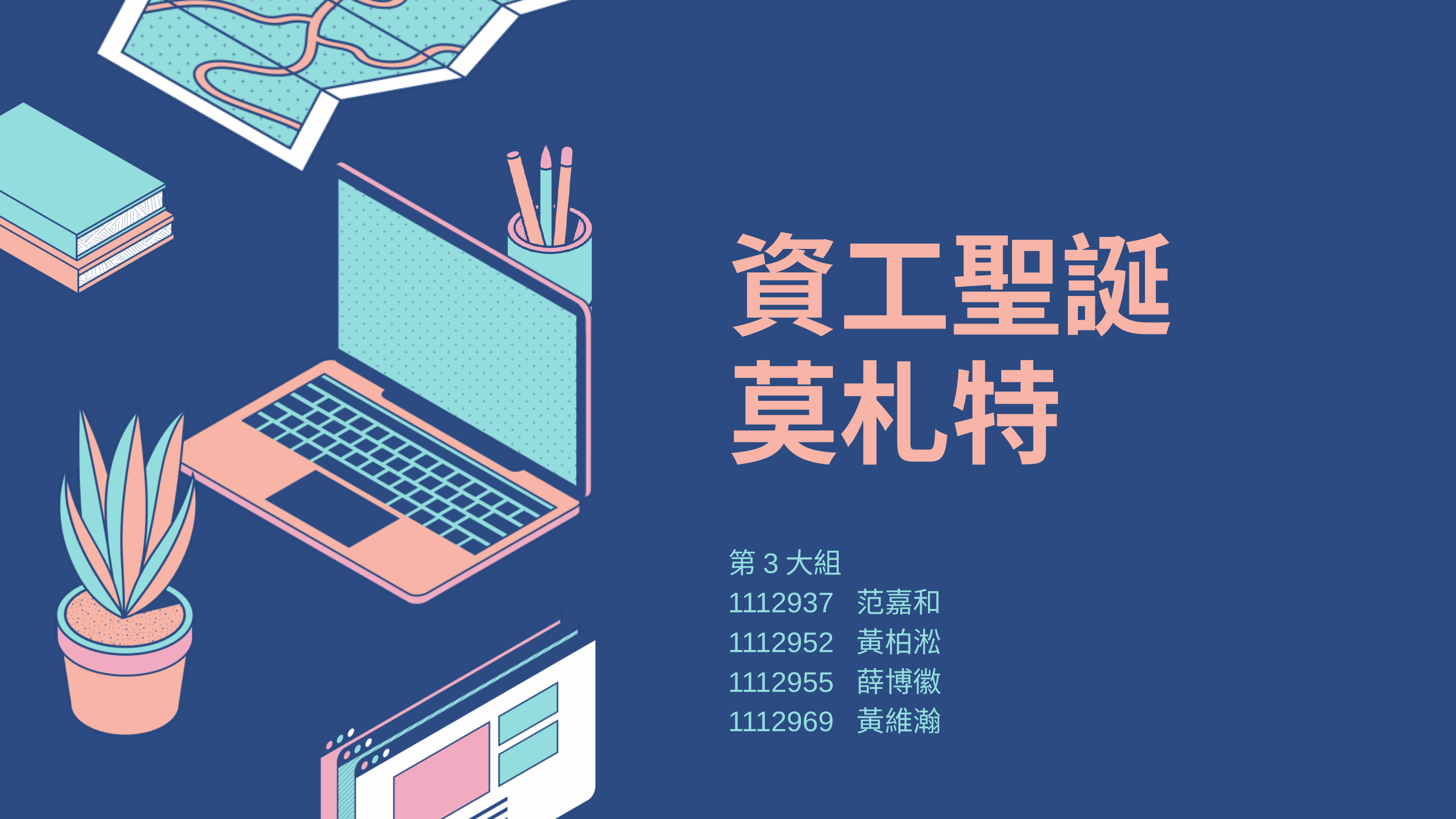

資工聖誕莫札特
第3大組
1112937  范嘉和
1112952  黃柏淞
1112955  薛博徽
1112969  黃維瀚